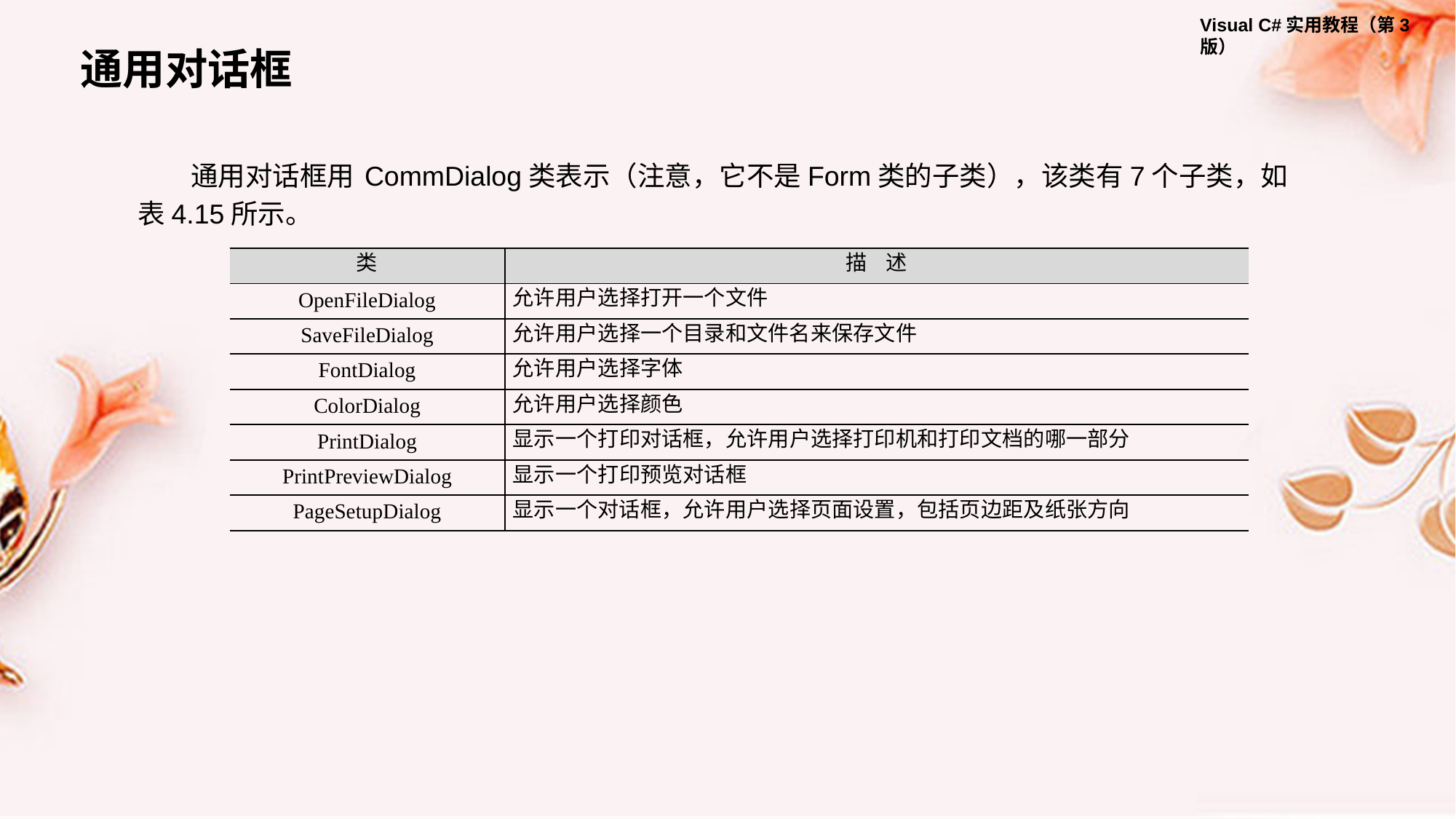

通用对话框
通用对话框用 CommDialog类表示（注意，它不是Form类的子类），该类有7个子类，如表4.15所示。
| 类 | 描 述 |
| --- | --- |
| OpenFileDialog | 允许用户选择打开一个文件 |
| SaveFileDialog | 允许用户选择一个目录和文件名来保存文件 |
| FontDialog | 允许用户选择字体 |
| ColorDialog | 允许用户选择颜色 |
| PrintDialog | 显示一个打印对话框，允许用户选择打印机和打印文档的哪一部分 |
| PrintPreviewDialog | 显示一个打印预览对话框 |
| PageSetupDialog | 显示一个对话框，允许用户选择页面设置，包括页边距及纸张方向 |